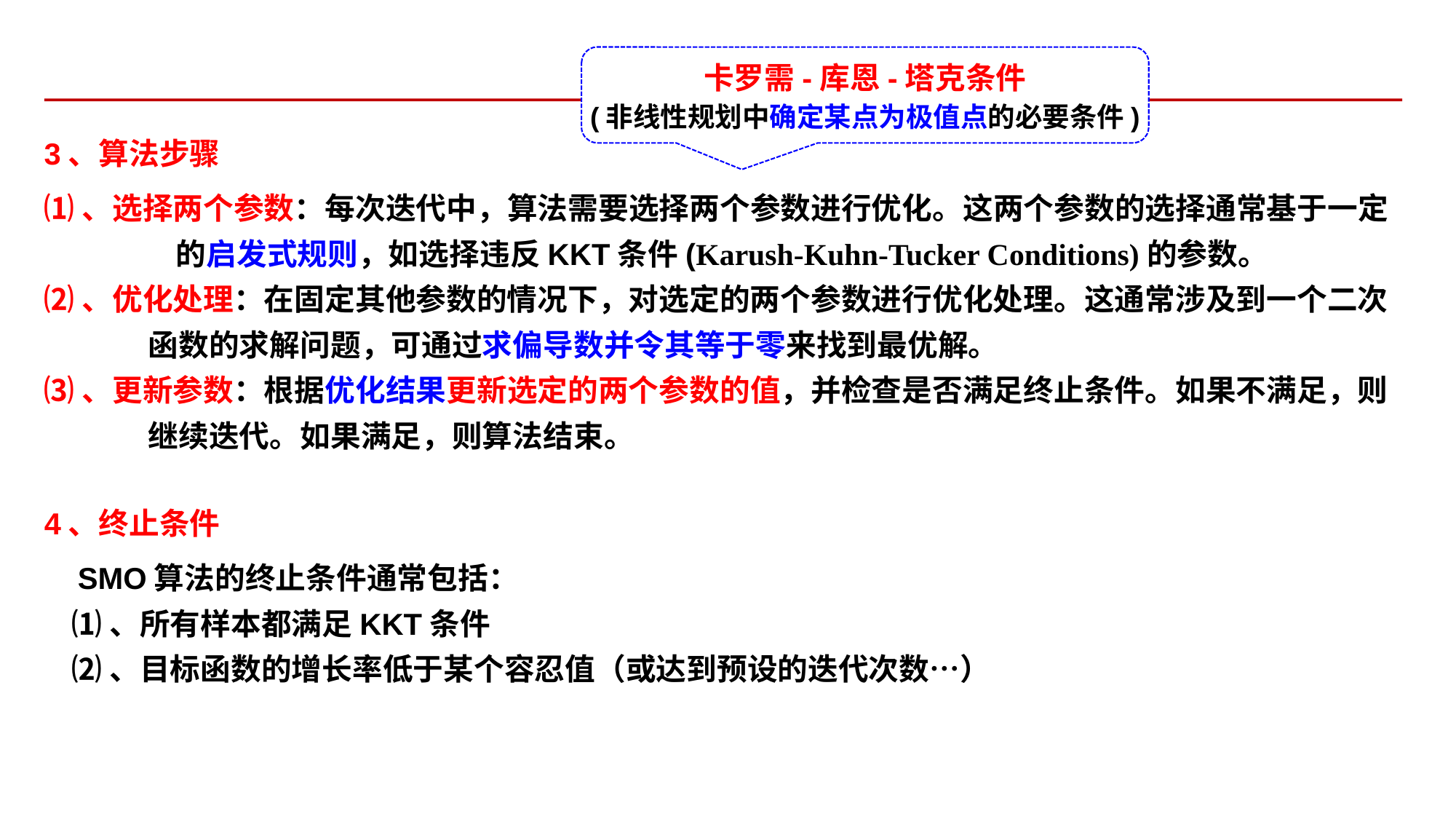

卡罗需-库恩-塔克条件
(非线性规划中确定某点为极值点的必要条件)
3、算法步骤
⑴、选择两个参数：每次迭代中，算法需要选择两个参数进行优化。这两个参数的选择通常基于一定
                  的启发式规则，如选择违反KKT条件(Karush-Kuhn-Tucker Conditions)的参数。
⑵、优化处理：在固定其他参数的情况下，对选定的两个参数进行优化处理。这通常涉及到一个二次
              函数的求解问题，可通过求偏导数并令其等于零来找到最优解。
⑶、更新参数：根据优化结果更新选定的两个参数的值，并检查是否满足终止条件。如果不满足，则
              继续迭代。如果满足，则算法结束。
4、终止条件
    SMO算法的终止条件通常包括：
    ⑴、所有样本都满足KKT条件
    ⑵、目标函数的增长率低于某个容忍值（或达到预设的迭代次数…）